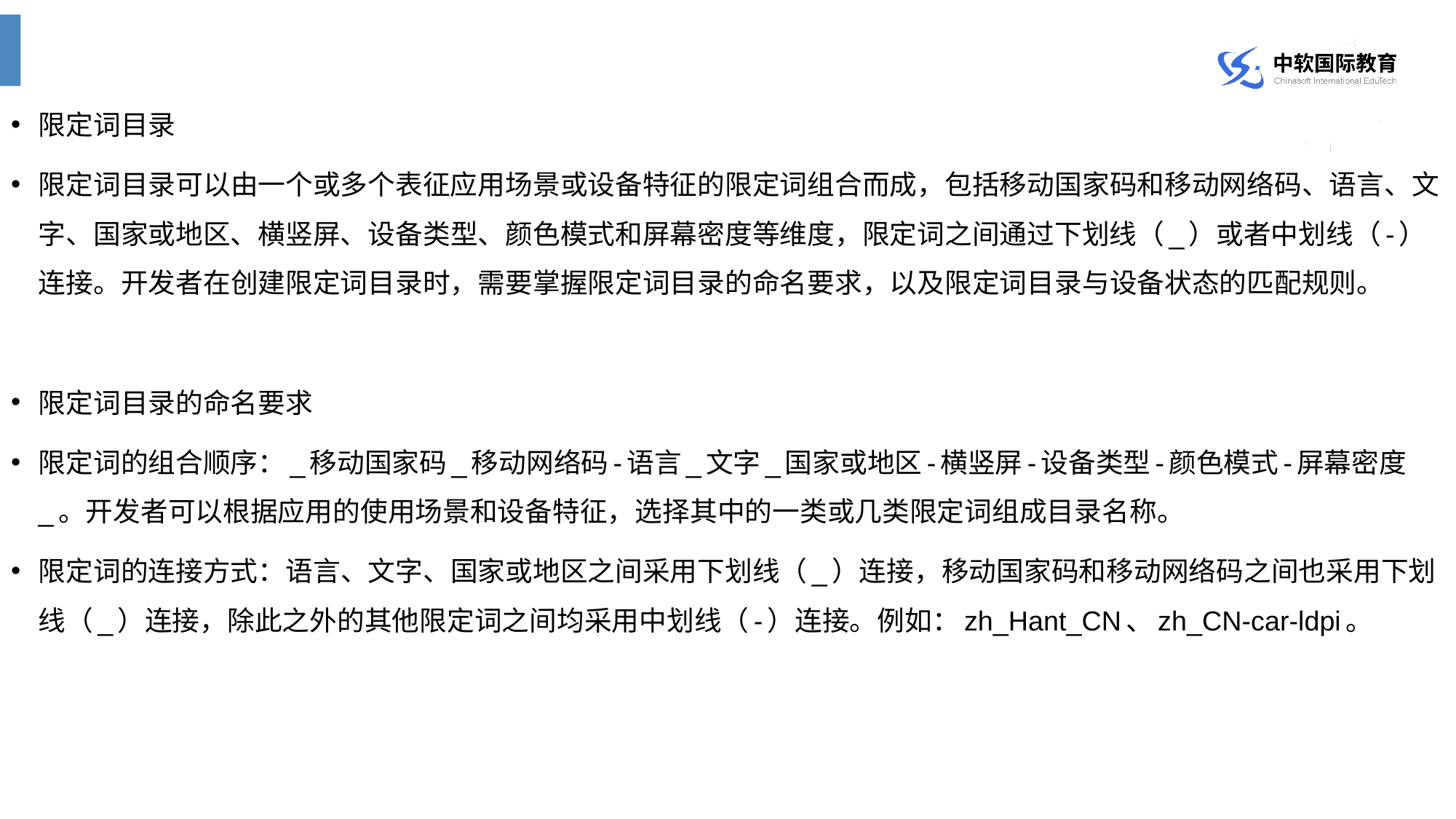

限定词目录
限定词目录可以由一个或多个表征应用场景或设备特征的限定词组合而成，包括移动国家码和移动网络码、语言、文字、国家或地区、横竖屏、设备类型、颜色模式和屏幕密度等维度，限定词之间通过下划线（_）或者中划线（-）连接。开发者在创建限定词目录时，需要掌握限定词目录的命名要求，以及限定词目录与设备状态的匹配规则。

限定词目录的命名要求
限定词的组合顺序：_移动国家码_移动网络码-语言_文字_国家或地区-横竖屏-设备类型-颜色模式-屏幕密度_。开发者可以根据应用的使用场景和设备特征，选择其中的一类或几类限定词组成目录名称。
限定词的连接方式：语言、文字、国家或地区之间采用下划线（_）连接，移动国家码和移动网络码之间也采用下划线（_）连接，除此之外的其他限定词之间均采用中划线（-）连接。例如：zh_Hant_CN、zh_CN-car-ldpi。